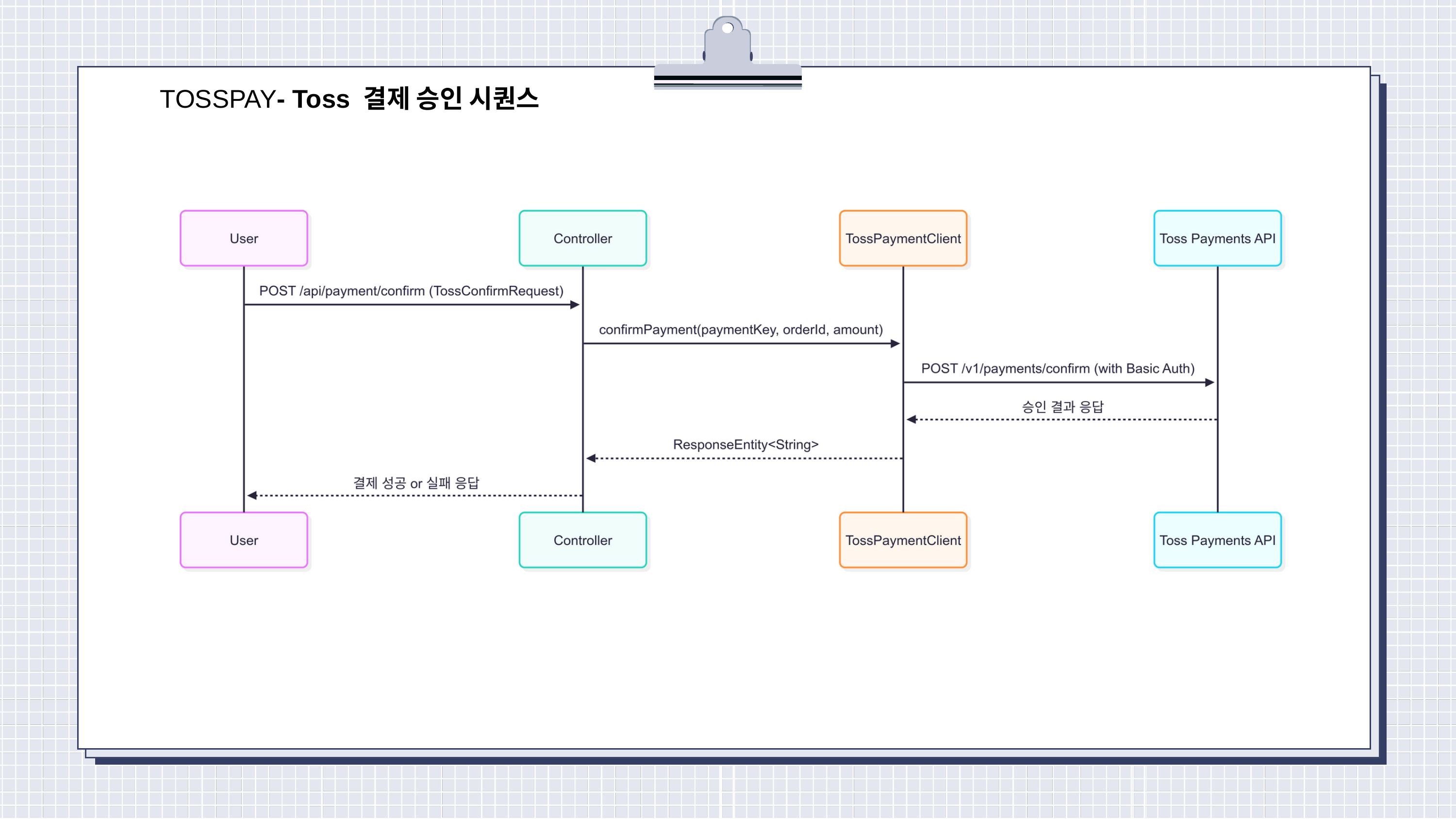

TOSSPAY- Toss 결제 승인 시퀀스

진행 상황 요약